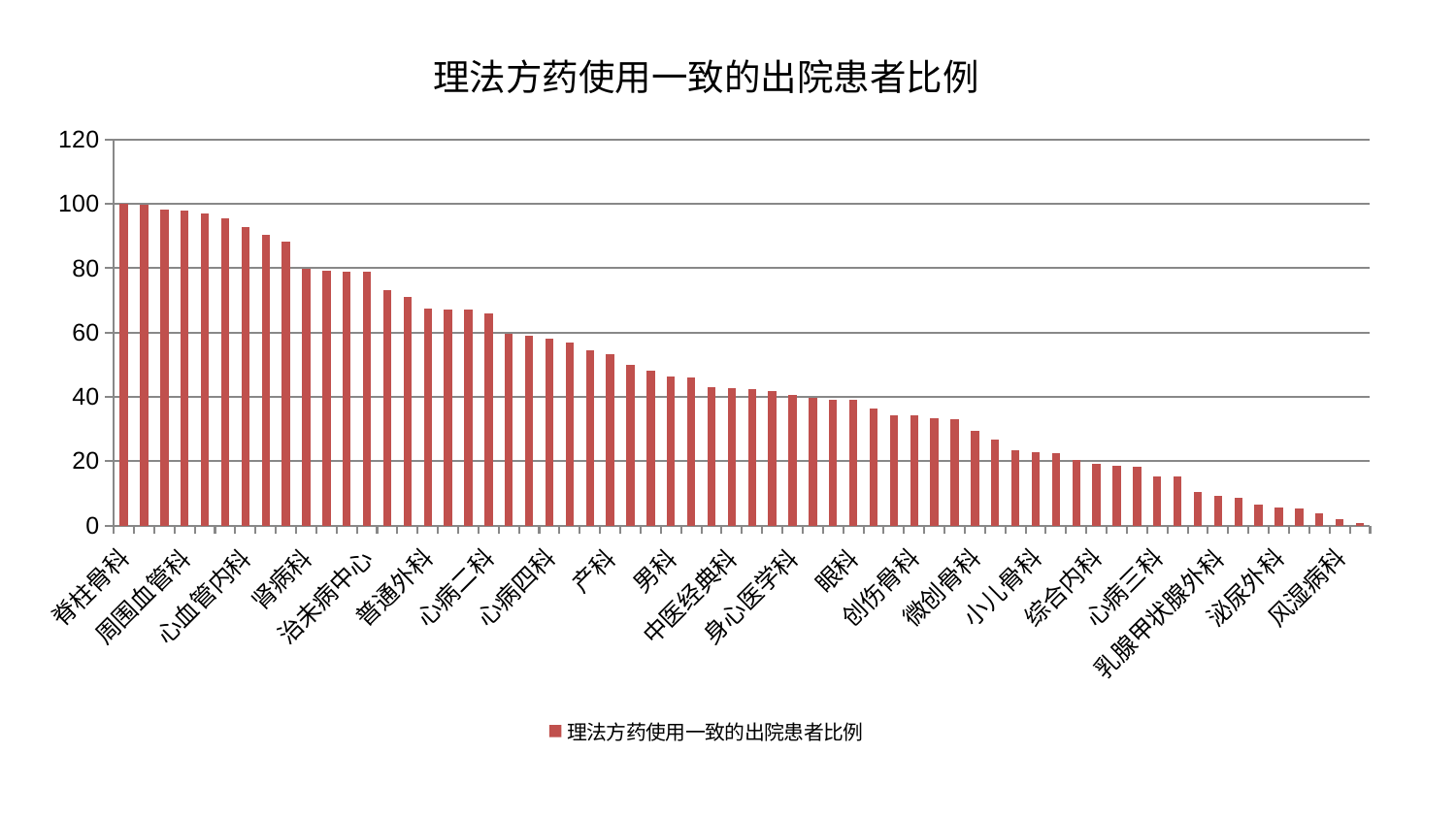

### Chart: 理法方药使用一致的出院患者比例

| Category | 理法方药使用一致的出院患者比例 |
|---|---|
| 脊柱骨科 | 100.0 |
| 妇科妇二科合并 | 99.68445650418869 |
| 运动损伤骨科 | 98.1967681527888 |
| 周围血管科 | 98.03440730472998 |
| 肿瘤内科 | 97.04327587136483 |
| 关节骨科 | 95.63773722808246 |
| 心血管内科 | 92.94583674835874 |
| 脾胃科消化科合并 | 90.33510128153044 |
| 东区肾病科 | 88.23580896605513 |
| 肾病科 | 79.81165289452689 |
| 脾胃病科 | 79.22955826111307 |
| 老年医学科 | 78.93907966768025 |
| 治未病中心 | 78.92216878003285 |
| 中医外治中心 | 73.08835121029657 |
| 显微骨科 | 71.05264248032142 |
| 普通外科 | 67.31687205675661 |
| 小儿推拿科 | 67.282068341367 |
| 肝胆外科 | 67.13921558826158 |
| 心病二科 | 66.10112416840754 |
| 胸外科 | 59.48565820509688 |
| 脑病三科 | 59.11614048171218 |
| 心病四科 | 57.970932129437806 |
| 脑病一科 | 56.83104462602011 |
| 东区重症医学科 | 54.4393341022497 |
| 产科 | 53.42272995523661 |
| 心病一科 | 49.84711373283441 |
| 神经内科 | 48.156107605997796 |
| 男科 | 46.44385558027646 |
| 神经外科 | 45.98642671619894 |
| 口腔科 | 43.152904148620124 |
| 中医经典科 | 42.80373754787697 |
| 妇科 | 42.366029040996516 |
| 针灸科 | 41.7298943584124 |
| 身心医学科 | 40.45695138552626 |
| 皮肤科 | 39.67011201516477 |
| 妇二科 | 39.220695409774926 |
| 眼科 | 38.975243536370314 |
| 西区重症医学科 | 36.49909236130589 |
| 康复科 | 34.18993950593593 |
| 创伤骨科 | 34.14217924089337 |
| 重症医学科 | 33.28326379549715 |
| 推拿科 | 33.11738267887495 |
| 微创骨科 | 29.457169816794348 |
| 儿科 | 26.80662254605784 |
| 消化内科 | 23.337814692221645 |
| 小儿骨科 | 22.678628867020024 |
| 美容皮肤科 | 22.603851457734788 |
| 骨科 | 20.459120287843152 |
| 综合内科 | 19.097131023730423 |
| 耳鼻喉科 | 18.46608903363862 |
| 内分泌科 | 18.11989746106042 |
| 心病三科 | 15.37675997891943 |
| 肛肠科 | 15.346553711795895 |
| 脑病二科 | 10.282493193799466 |
| 乳腺甲状腺外科 | 9.222814252204918 |
| 呼吸内科 | 8.634947094284927 |
| 血液科 | 6.514335856335899 |
| 泌尿外科 | 5.628578883387357 |
| 肝病科 | 5.17196144655357 |
| 肾脏内科 | 3.859535914365846 |
| 风湿病科 | 2.046545830349135 |
| 医院 | 0.8365208210196081 |
38